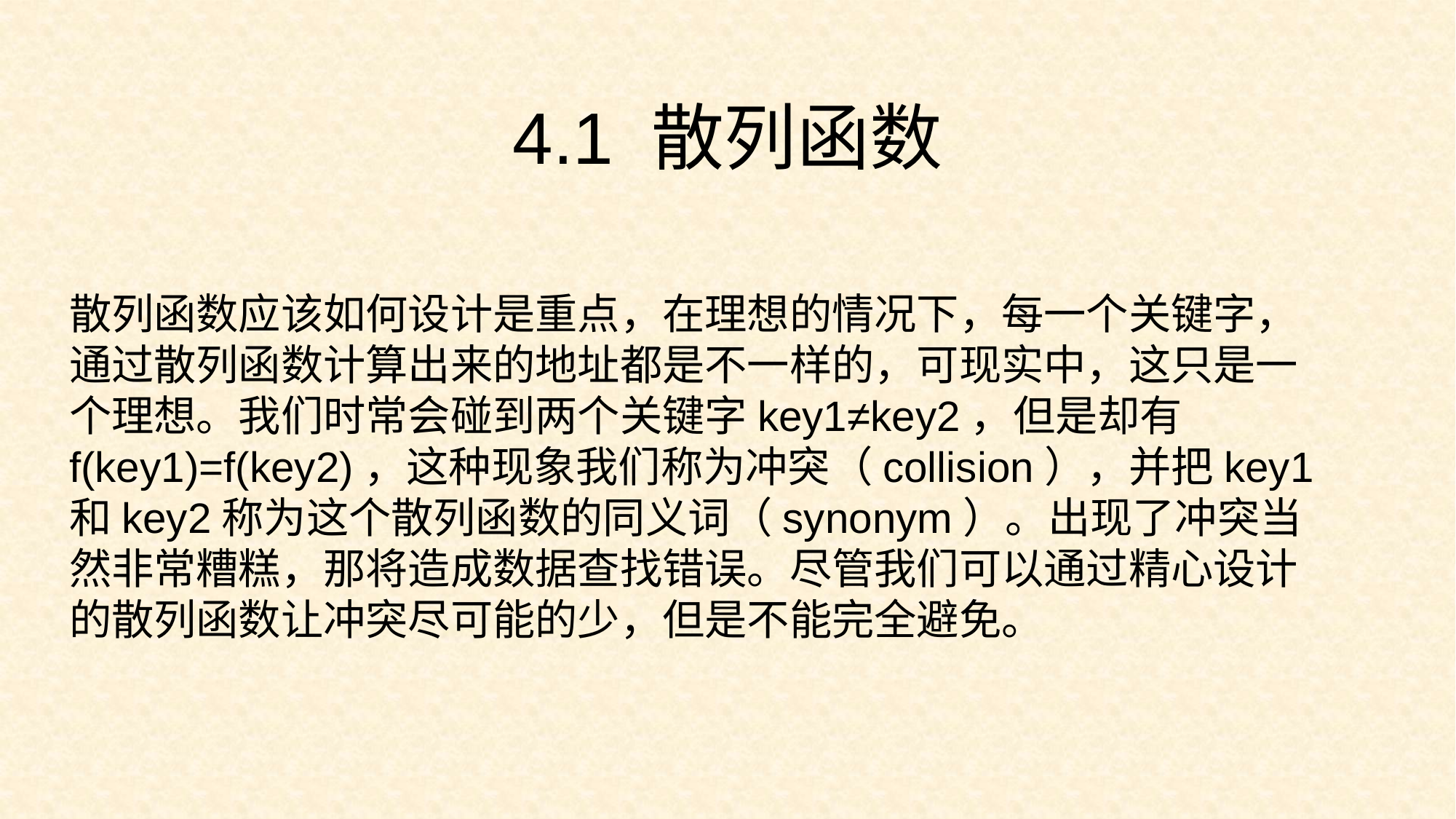

4.1 散列函数
散列函数应该如何设计是重点，在理想的情况下，每一个关键字，通过散列函数计算出来的地址都是不一样的，可现实中，这只是一个理想。我们时常会碰到两个关键字key1≠key2，但是却有f(key1)=f(key2)，这种现象我们称为冲突（collision），并把key1和key2称为这个散列函数的同义词（synonym）。出现了冲突当然非常糟糕，那将造成数据查找错误。尽管我们可以通过精心设计的散列函数让冲突尽可能的少，但是不能完全避免。